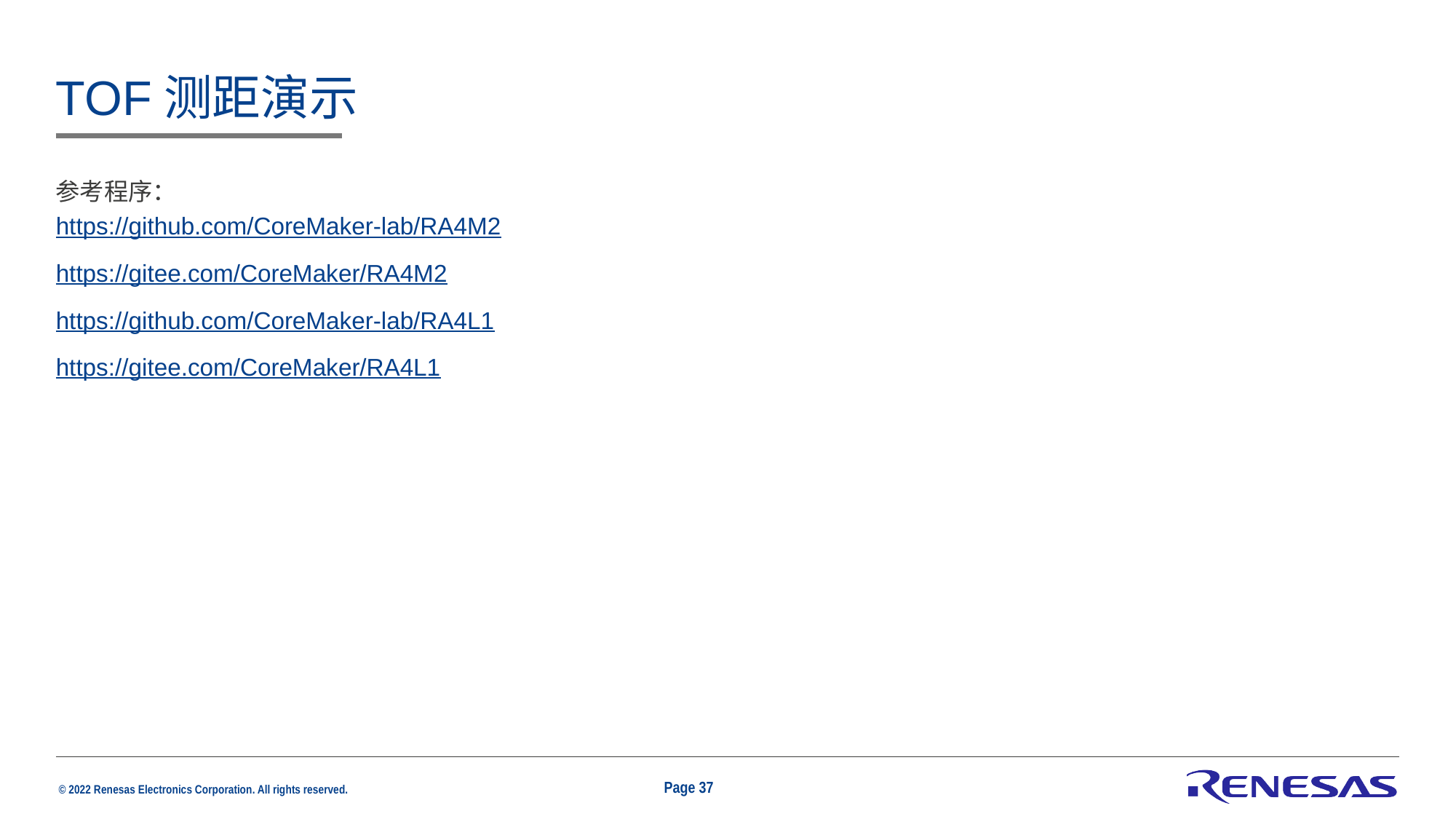

# TOF测距演示
参考程序：
https://github.com/CoreMaker-lab/RA4M2
https://gitee.com/CoreMaker/RA4M2
https://github.com/CoreMaker-lab/RA4L1
https://gitee.com/CoreMaker/RA4L1